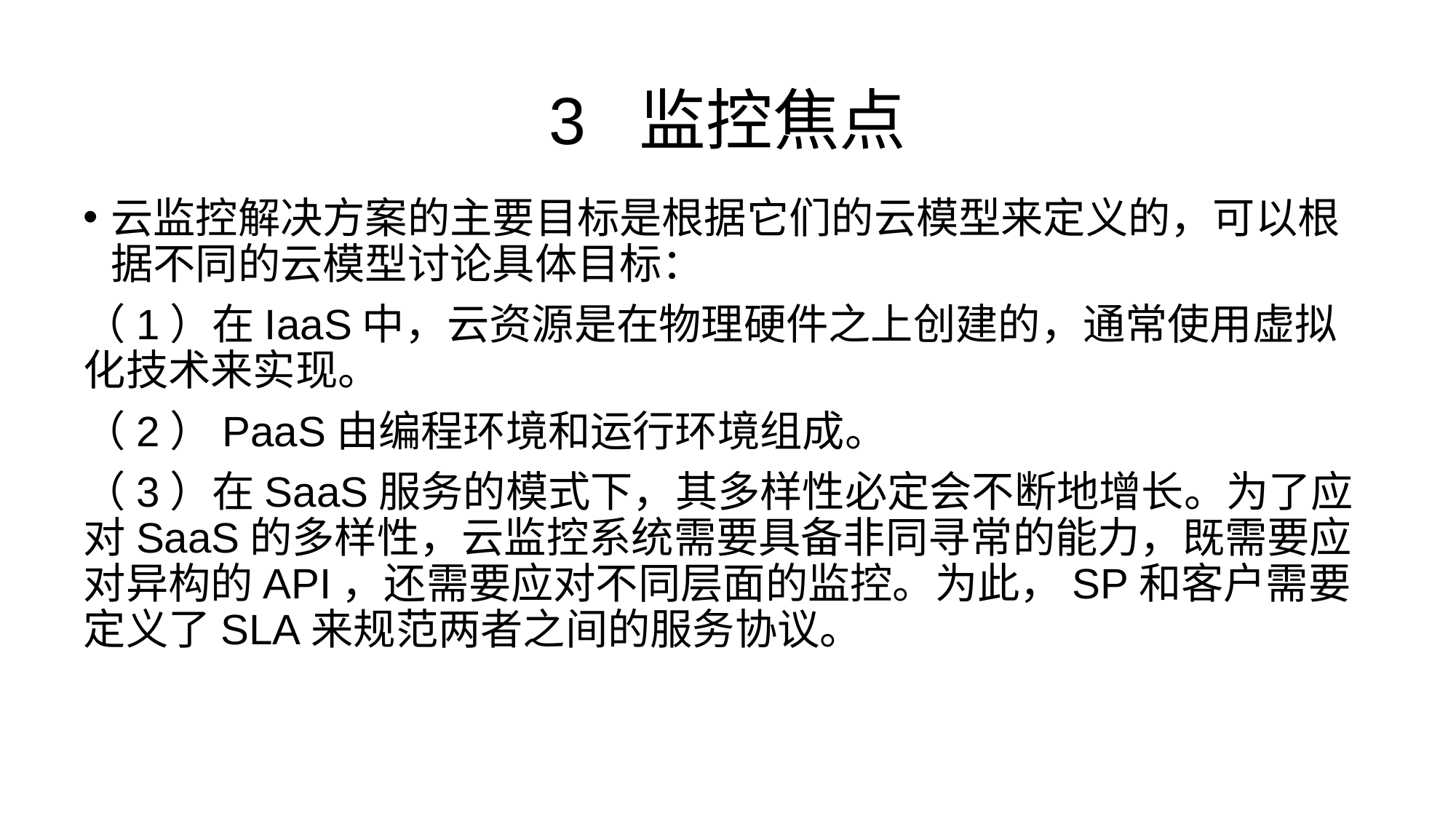

# 3  监控焦点
云监控解决方案的主要目标是根据它们的云模型来定义的，可以根据不同的云模型讨论具体目标：
（1）在IaaS中，云资源是在物理硬件之上创建的，通常使用虚拟化技术来实现。
（2）PaaS由编程环境和运行环境组成。
（3）在SaaS服务的模式下，其多样性必定会不断地增长。为了应对SaaS的多样性，云监控系统需要具备非同寻常的能力，既需要应对异构的API，还需要应对不同层面的监控。为此，SP和客户需要定义了SLA来规范两者之间的服务协议。